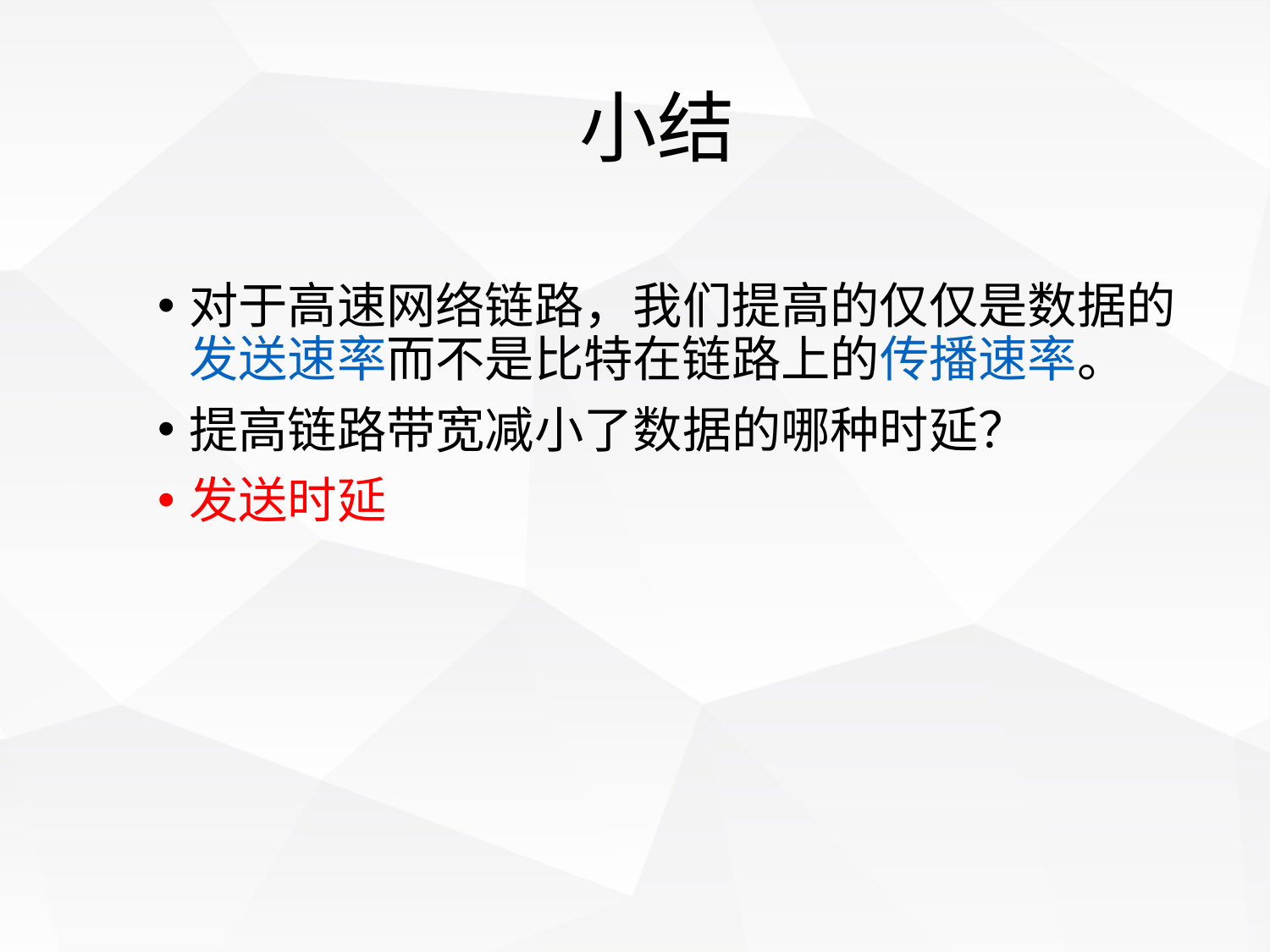

# 小结
对于高速网络链路，我们提高的仅仅是数据的发送速率而不是比特在链路上的传播速率。
提高链路带宽减小了数据的哪种时延？
发送时延